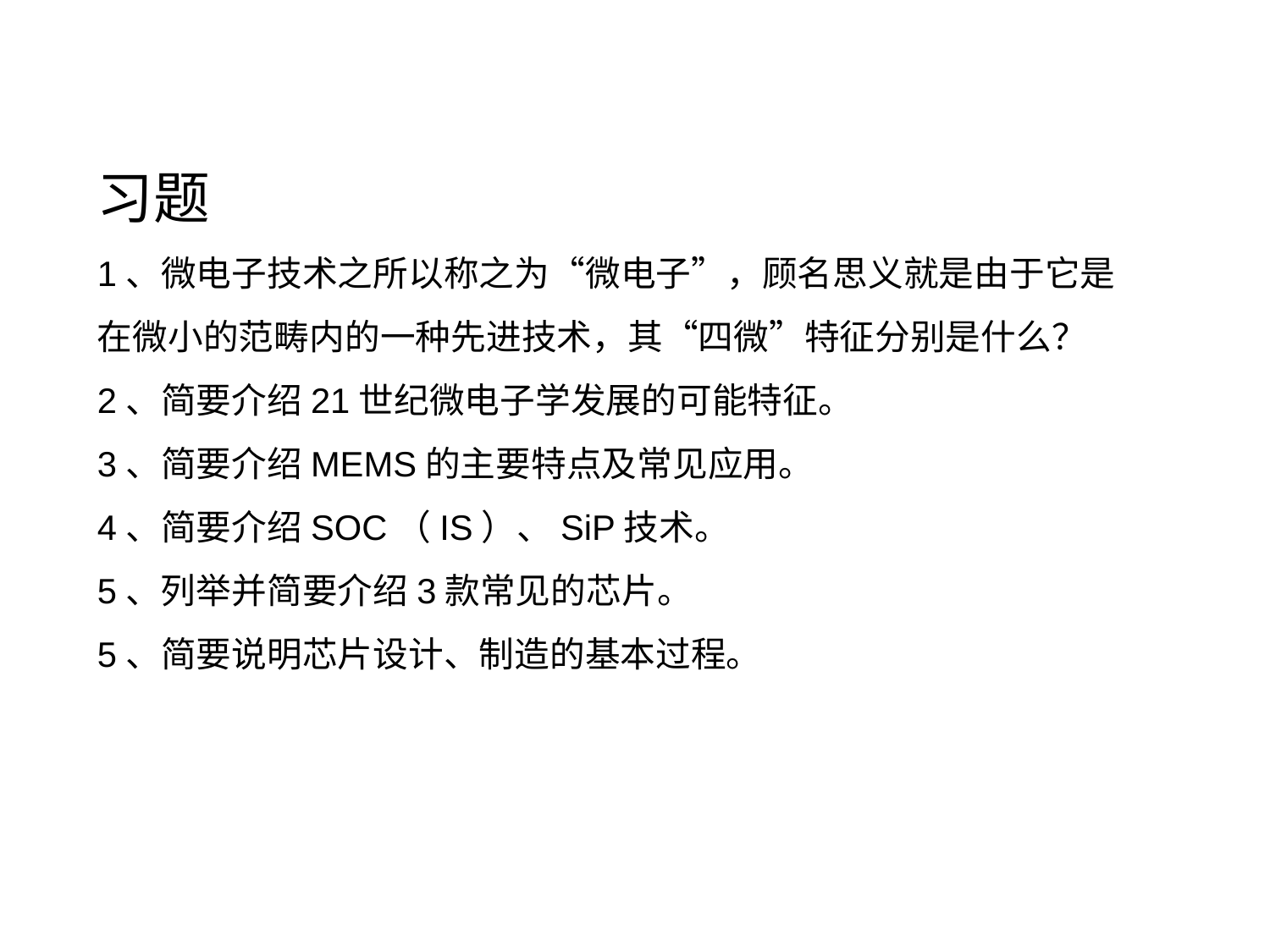

习题
1、微电子技术之所以称之为“微电子”，顾名思义就是由于它是在微小的范畴内的一种先进技术，其“四微”特征分别是什么？
2、简要介绍21世纪微电子学发展的可能特征。
3、简要介绍MEMS的主要特点及常见应用。
4、简要介绍SOC（IS）、SiP技术。
5、列举并简要介绍3款常见的芯片。
5、简要说明芯片设计、制造的基本过程。